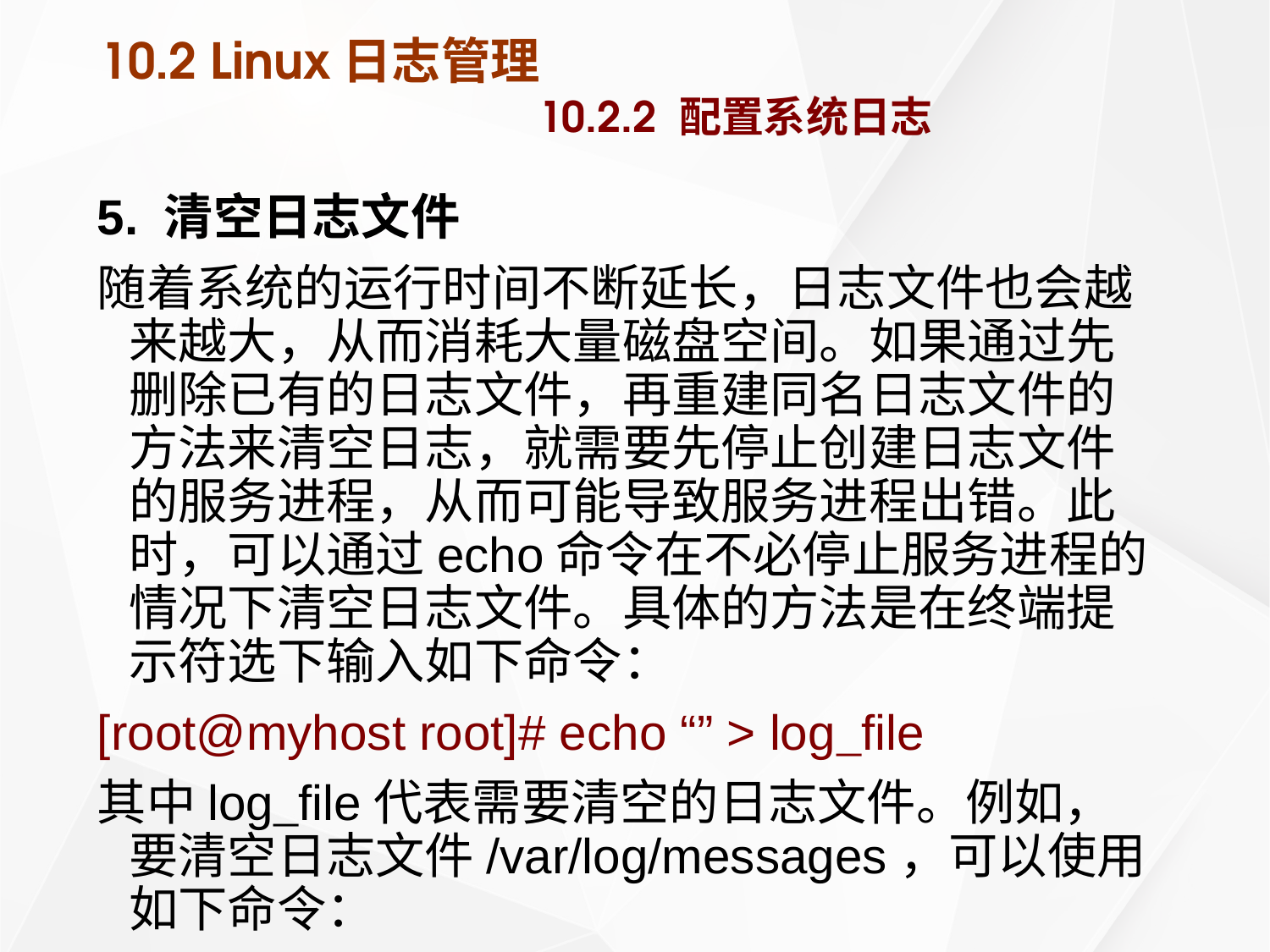

# 10.2 Linux日志管理 10.2.2 配置系统日志
5. 清空日志文件
随着系统的运行时间不断延长，日志文件也会越来越大，从而消耗大量磁盘空间。如果通过先删除已有的日志文件，再重建同名日志文件的方法来清空日志，就需要先停止创建日志文件的服务进程，从而可能导致服务进程出错。此时，可以通过echo命令在不必停止服务进程的情况下清空日志文件。具体的方法是在终端提示符选下输入如下命令：
[root@myhost root]# echo “” > log_file
其中log_file代表需要清空的日志文件。例如，要清空日志文件/var/log/messages，可以使用如下命令：
[root@myhost root]# echo “” > /var/log/messages